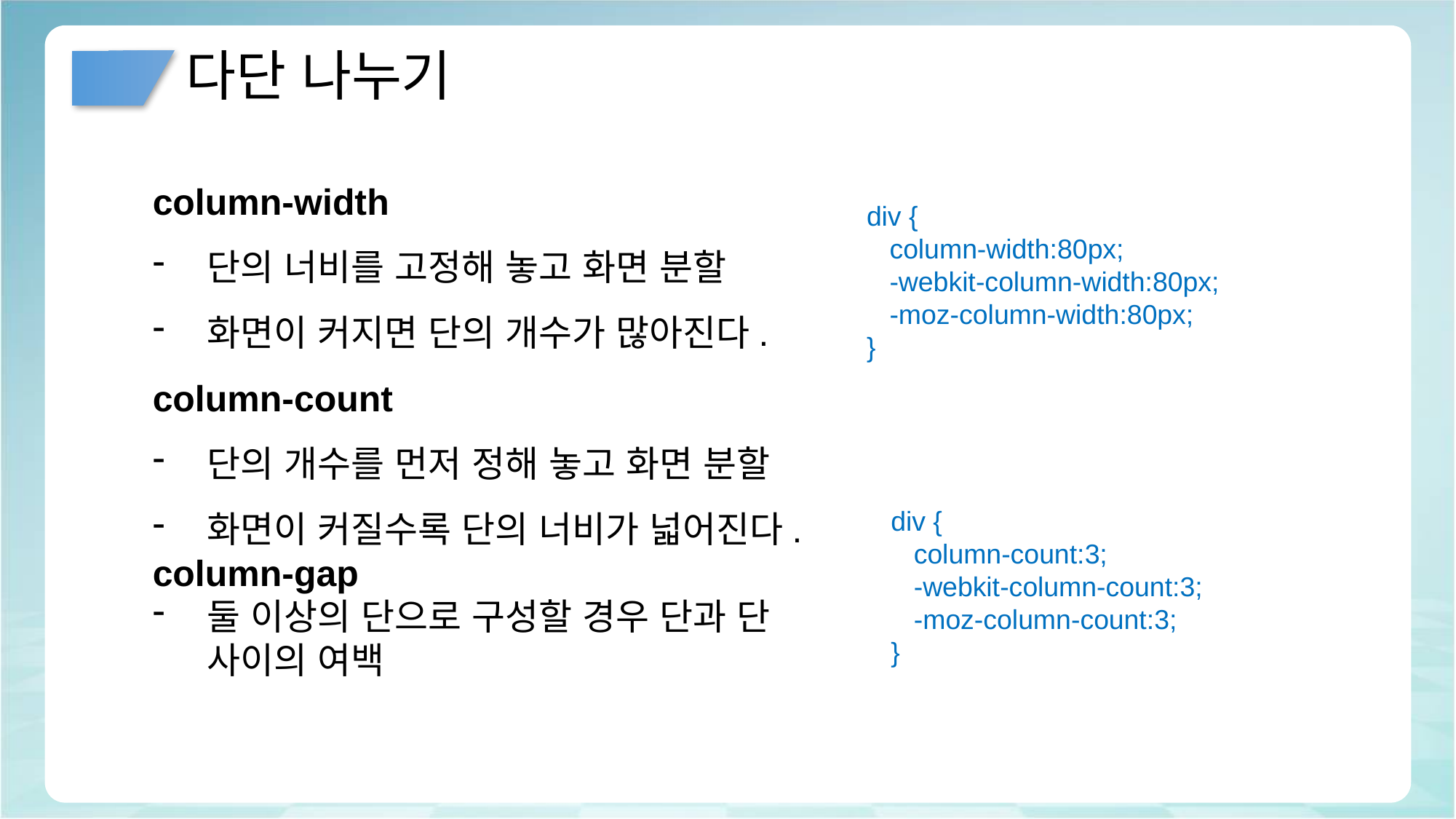

# 다단 나누기
column-width
단의 너비를 고정해 놓고 화면 분할
화면이 커지면 단의 개수가 많아진다.
column-count
단의 개수를 먼저 정해 놓고 화면 분할
화면이 커질수록 단의 너비가 넓어진다.
column-gap
둘 이상의 단으로 구성할 경우 단과 단
사이의 여백

div {
   column-width:80px;
   -webkit-column-width:80px;
   -moz-column-width:80px;
}
div {
   column-count:3;
   -webkit-column-count:3;
   -moz-column-count:3;
}